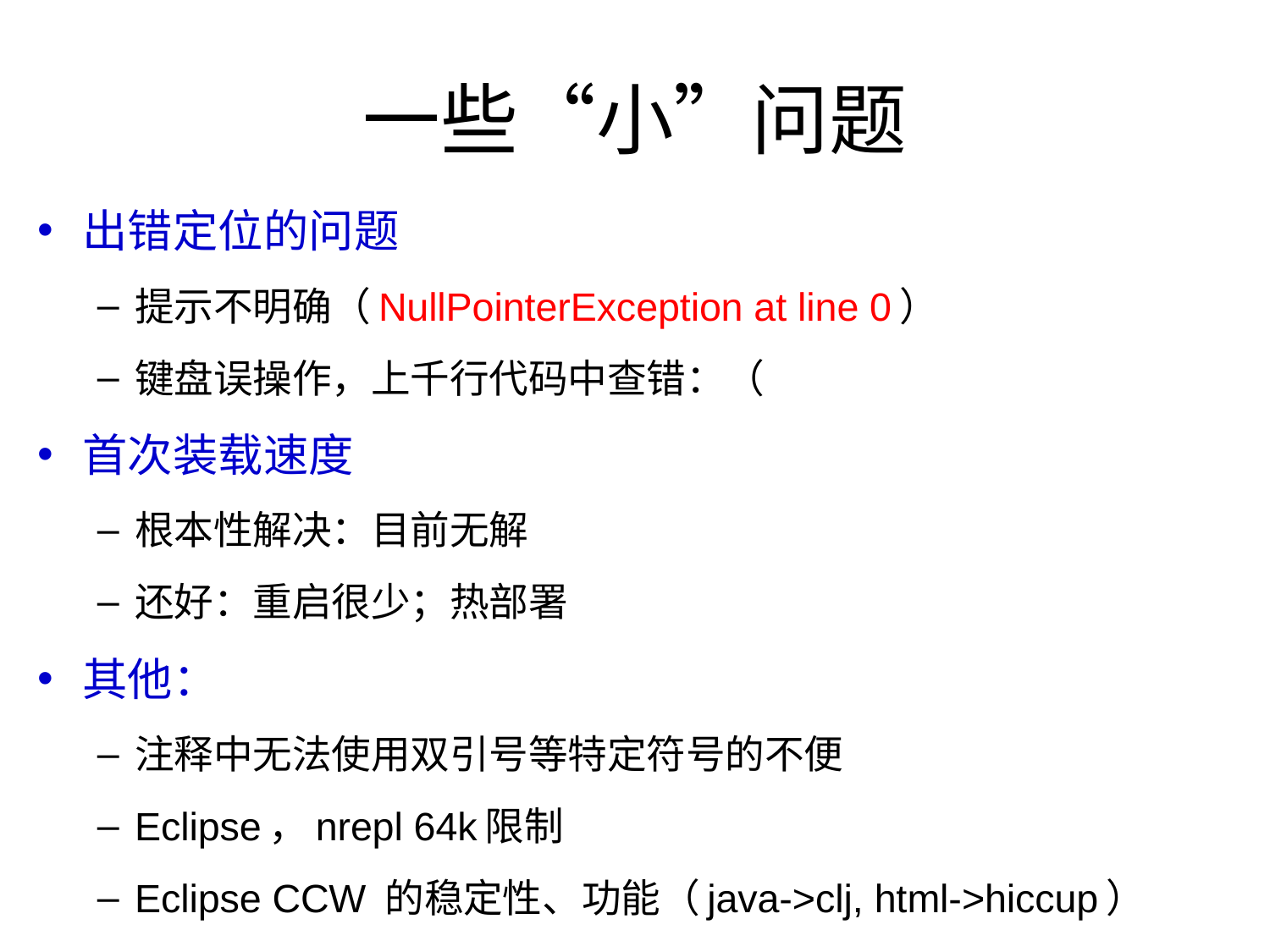

# 一些“小”问题
出错定位的问题
提示不明确（NullPointerException at line 0）
键盘误操作，上千行代码中查错：（
首次装载速度
根本性解决：目前无解
还好：重启很少；热部署
其他：
注释中无法使用双引号等特定符号的不便
Eclipse，nrepl 64k限制
Eclipse CCW 的稳定性、功能（java->clj, html->hiccup）